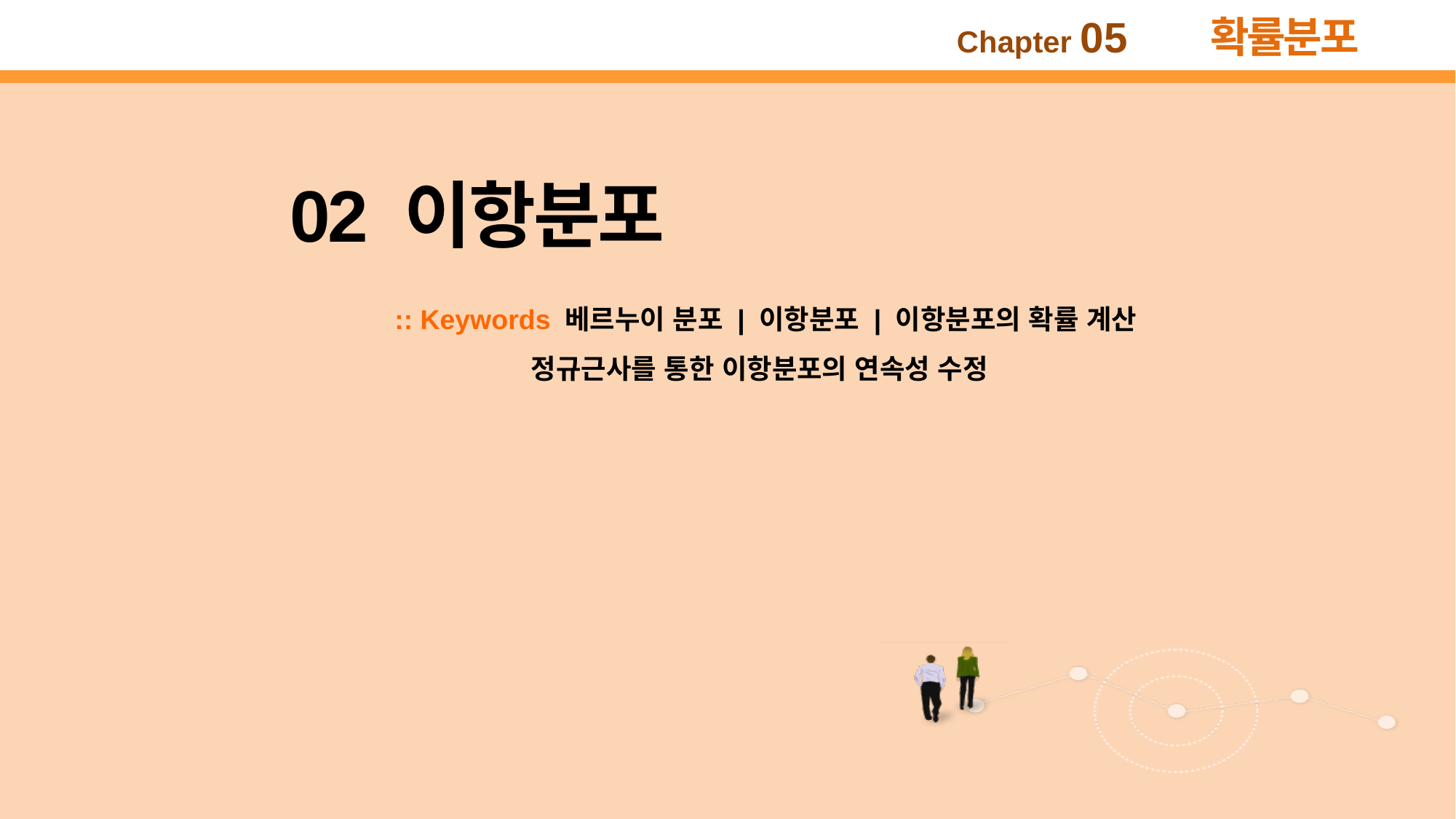

02 이항분포
:: Keywords 베르누이 분포 | 이항분포 | 이항분포의 확률 계산
                 정규근사를 통한 이항분포의 연속성 수정